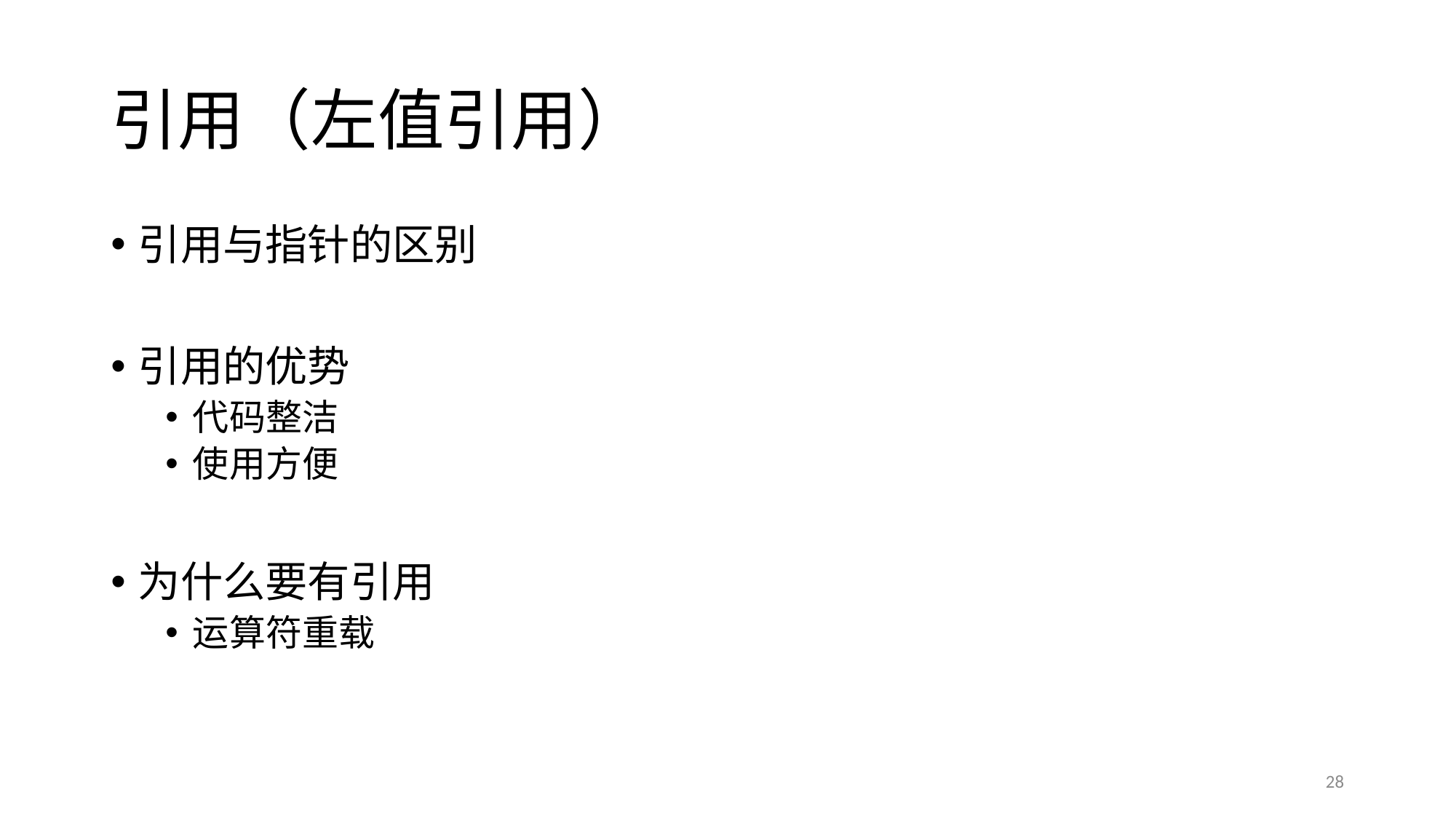

# 引用（左值引用）
引用与指针的区别

引用的优势
代码整洁
使用方便

为什么要有引用
运算符重载
28